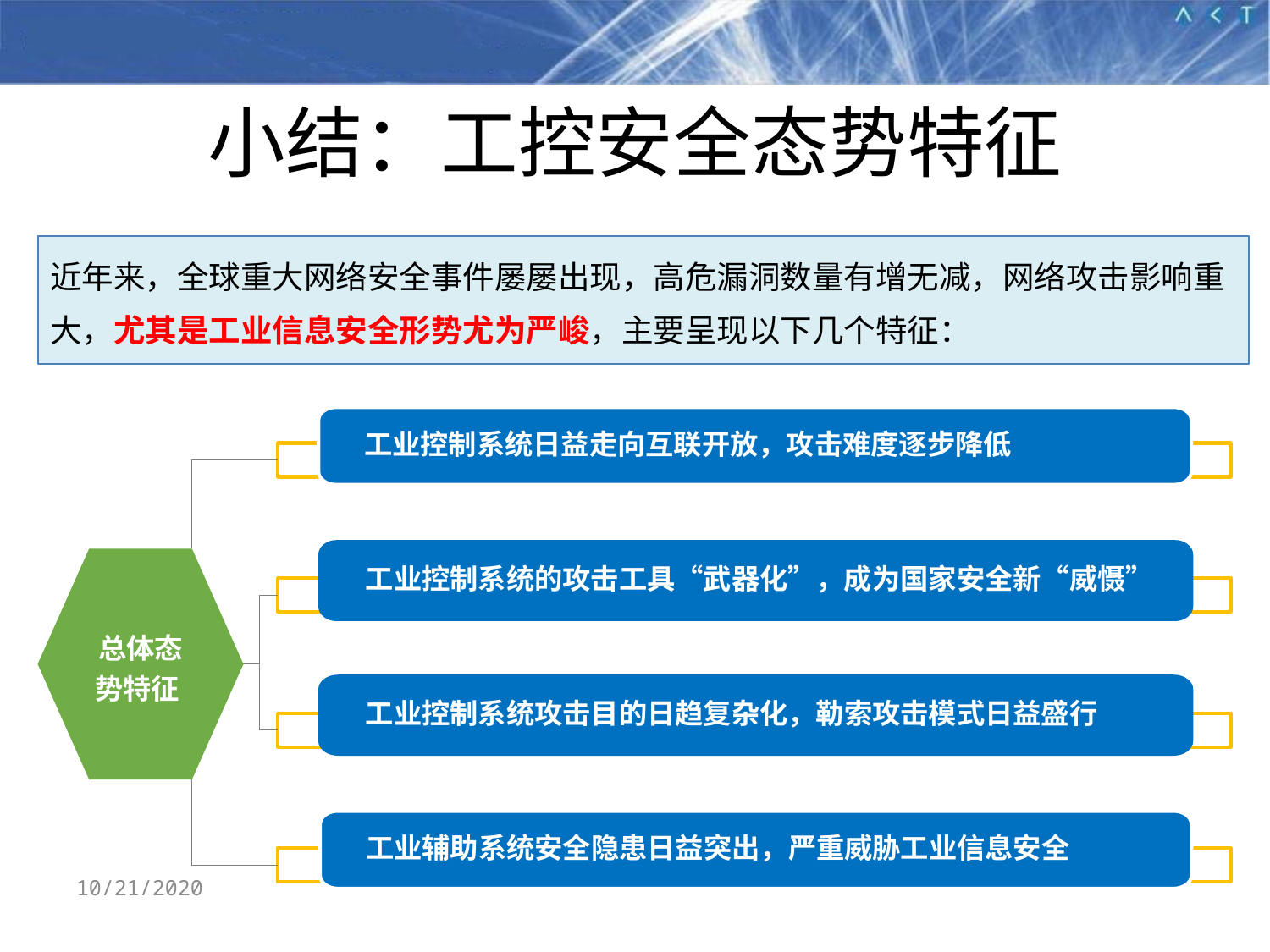

# 小结：工控安全态势特征
近年来，全球重大网络安全事件屡屡出现，高危漏洞数量有增无减，网络攻击影响重大，尤其是工业信息安全形势尤为严峻，主要呈现以下几个特征：
 工业控制系统日益走向互联开放，攻击难度逐步降低

 工业控制系统的攻击工具“武器化”，成为国家安全新“威慑”

总体态势特征
 工业控制系统攻击目的日趋复杂化，勒索攻击模式日益盛行

 工业辅助系统安全隐患日益突出，严重威胁工业信息安全

10/21/2020